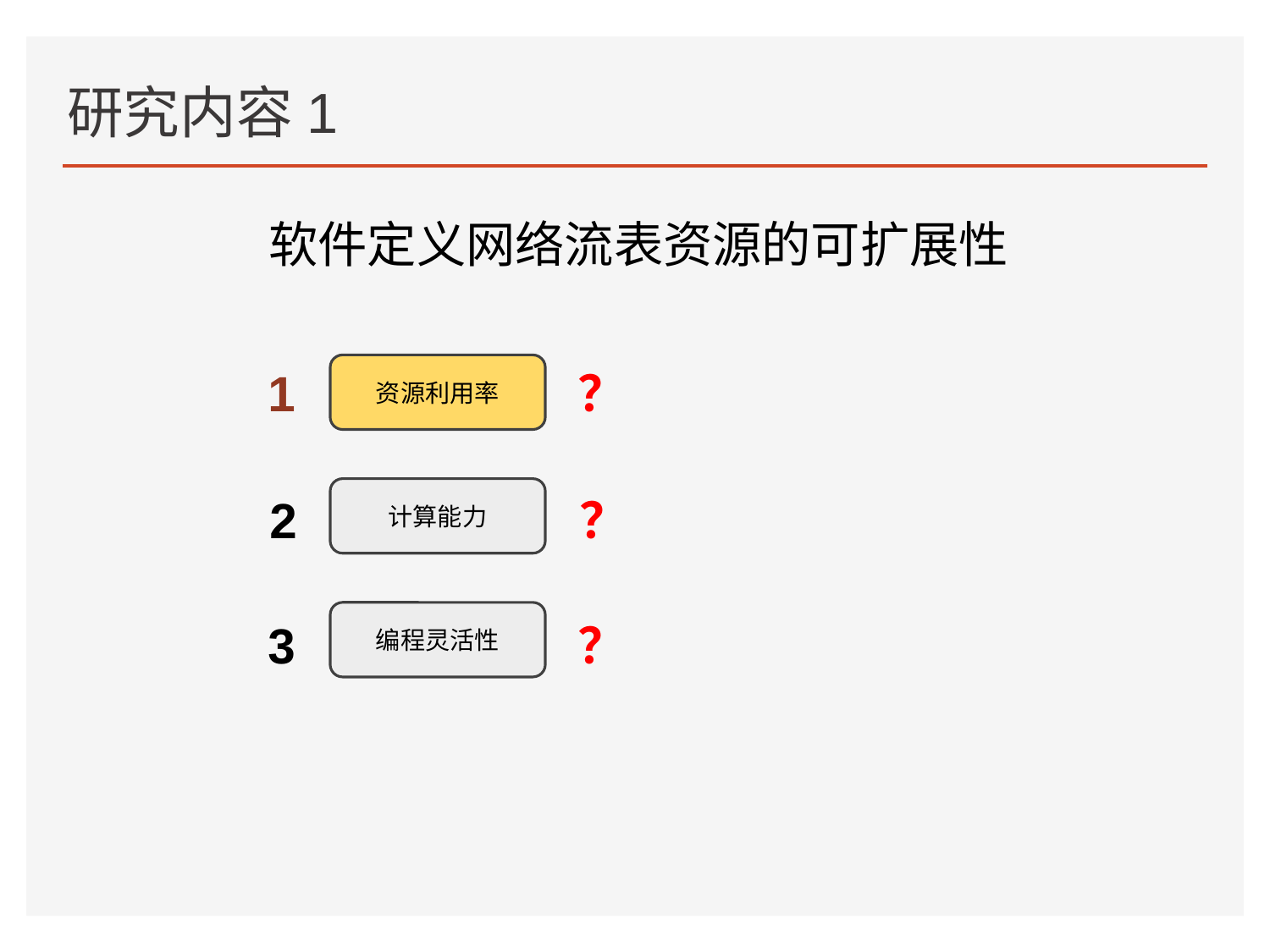

# 研究内容1
软件定义网络流表资源的可扩展性
全球移动用户数量
57亿
全球互联网带宽
RMB
2352亿
5.85EB
中国云计算市场

45亿
资源利用率
1
？

32亿
756亿
1.79EB
147亿

0.45EB

计算能力
2017
2020
2023
2
？
2017
2020
2023
2017
2020
2023
编程灵活性
3
？
智慧物流
5G/6G
智慧城市
云计算
新基建
智慧交通
智慧办公
新互联
雾计算
边缘计算
智慧教育
智慧医疗
深度学习
物联网
流量增长点
新应用